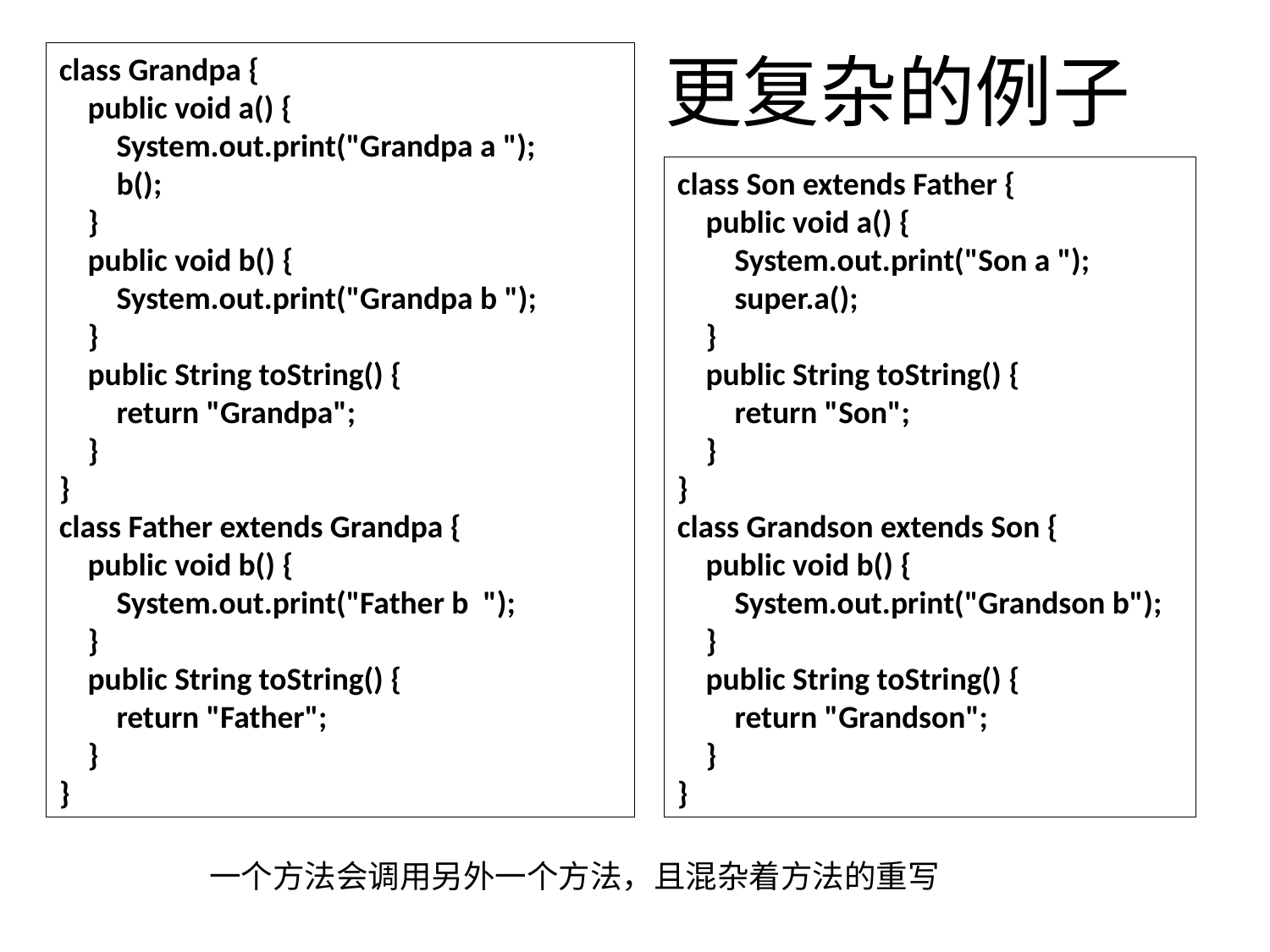

# 更复杂的例子
class Grandpa {
    public void a() {
        System.out.print("Grandpa a ");
        b();
    }
    public void b() {
        System.out.print("Grandpa b ");
    }
    public String toString() {
        return "Grandpa";
    }
}
class Father extends Grandpa {
    public void b() {
        System.out.print("Father b  ");
    }
    public String toString() {
        return "Father";
    }
}
class Son extends Father {
    public void a() {
        System.out.print("Son a ");
        super.a();
    }
    public String toString() {
        return "Son";
    }
}
class Grandson extends Son {
    public void b() {
        System.out.print("Grandson b");
    }
    public String toString() {
        return "Grandson";
    }
}
一个方法会调用另外一个方法，且混杂着方法的重写